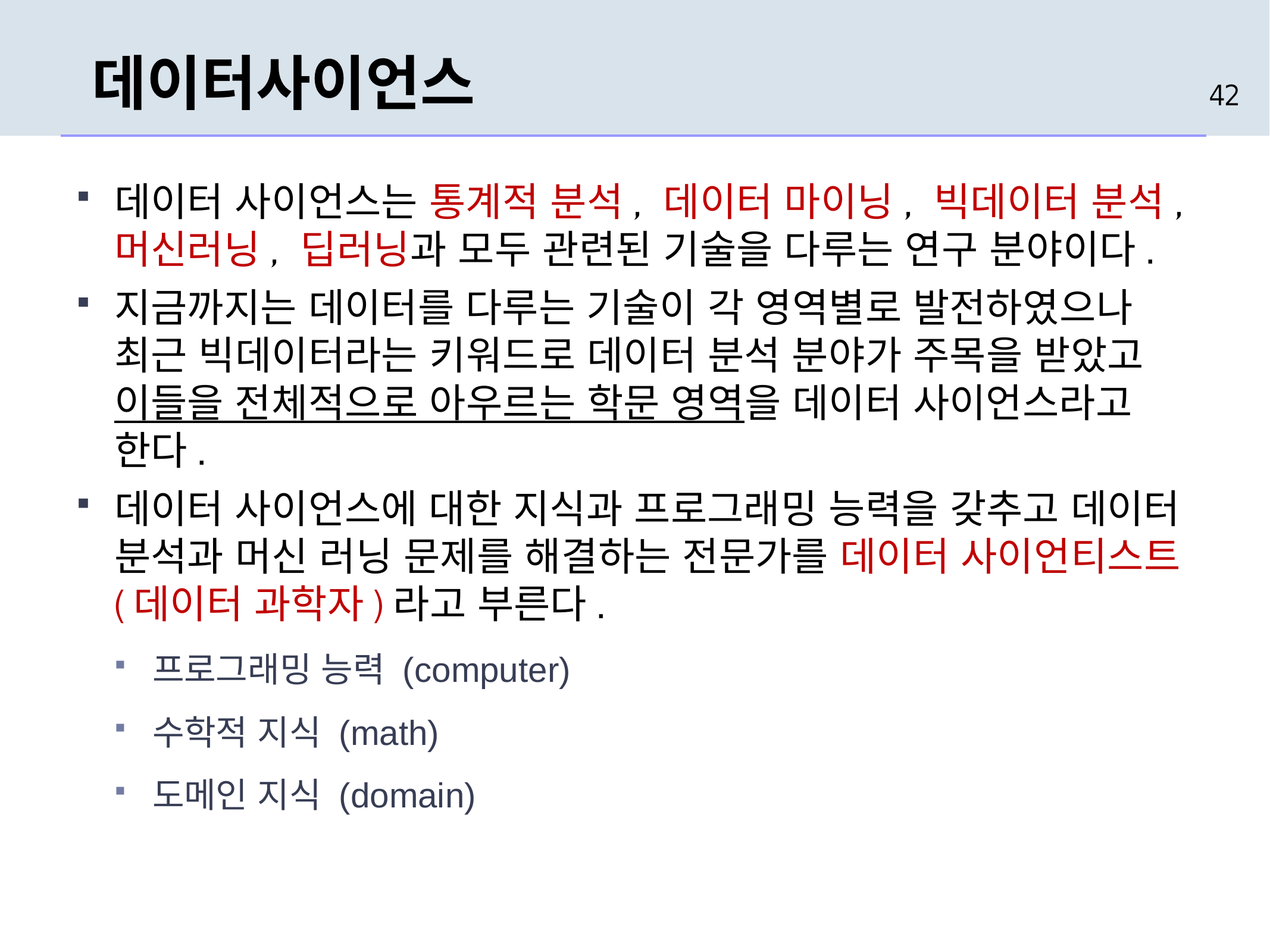

# 데이터사이언스
42
데이터 사이언스는 통계적 분석, 데이터 마이닝, 빅데이터 분석, 머신러닝, 딥러닝과 모두 관련된 기술을 다루는 연구 분야이다.
지금까지는 데이터를 다루는 기술이 각 영역별로 발전하였으나 최근 빅데이터라는 키워드로 데이터 분석 분야가 주목을 받았고 이들을 전체적으로 아우르는 학문 영역을 데이터 사이언스라고 한다.
데이터 사이언스에 대한 지식과 프로그래밍 능력을 갖추고 데이터 분석과 머신 러닝 문제를 해결하는 전문가를 데이터 사이언티스트(데이터 과학자)라고 부른다.
프로그래밍 능력 (computer)
수학적 지식 (math)
도메인 지식 (domain)